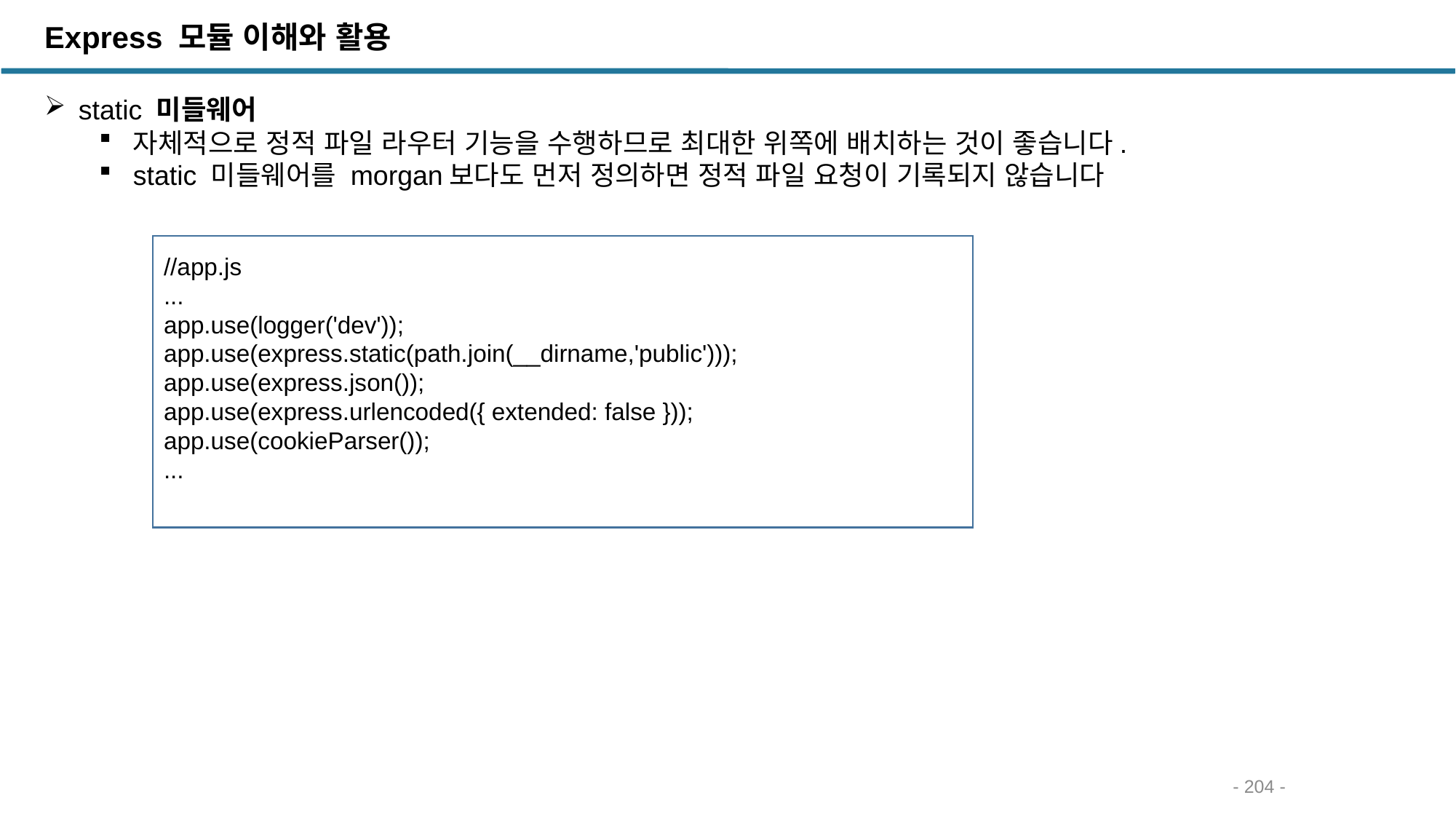

Express 모듈 이해와 활용
static 미들웨어
자체적으로 정적 파일 라우터 기능을 수행하므로 최대한 위쪽에 배치하는 것이 좋습니다.
static 미들웨어를 morgan보다도 먼저 정의하면 정적 파일 요청이 기록되지 않습니다
//app.js
...
app.use(logger('dev'));
app.use(express.static(path.join(__dirname,'public')));
app.use(express.json());
app.use(express.urlencoded({ extended: false }));
app.use(cookieParser());
...

- 204 -